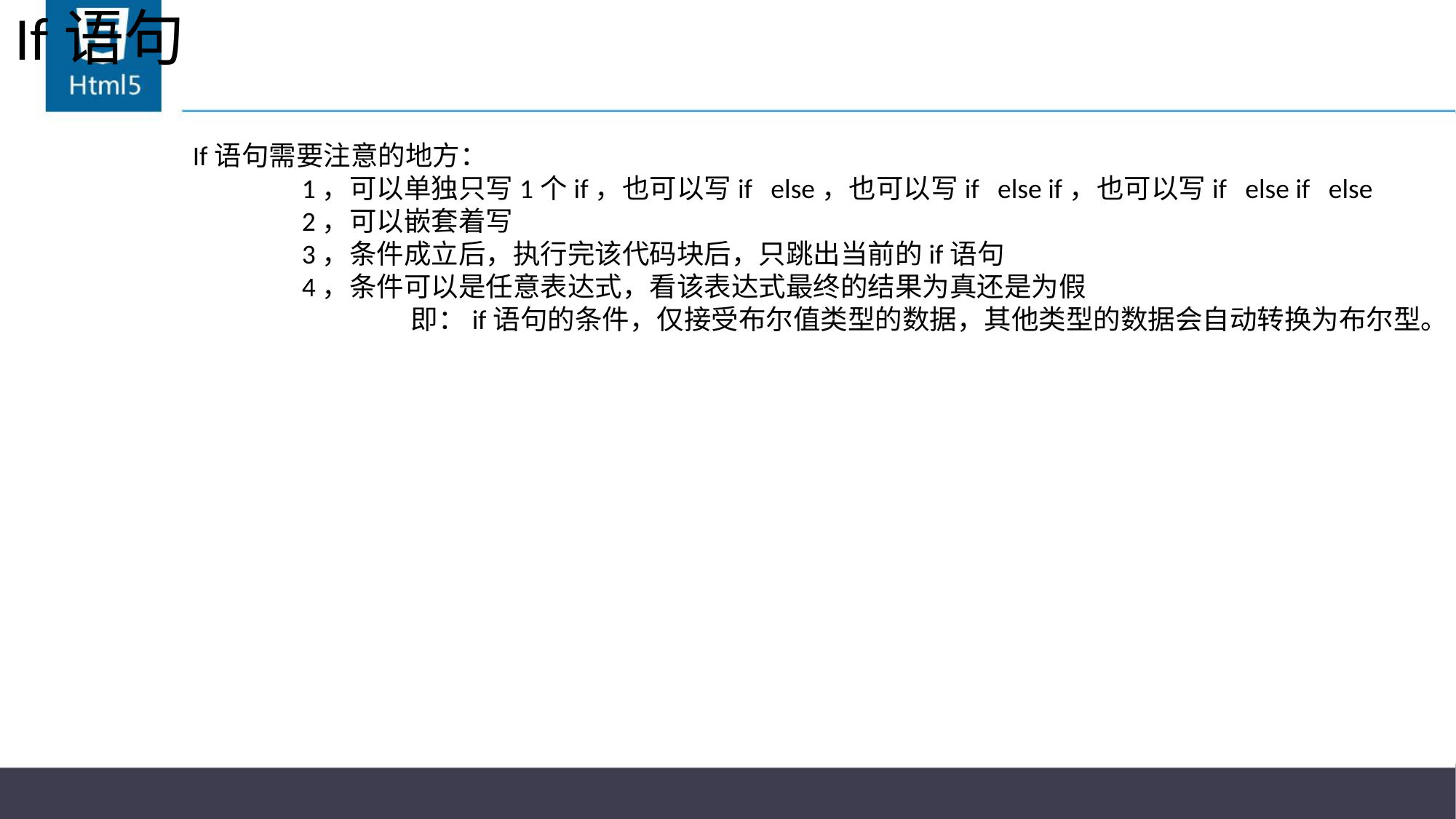

# If语句
If语句需要注意的地方：
	1，可以单独只写1个if，也可以写if   else，也可以写if   else if，也可以写if   else if   else
	2，可以嵌套着写
	3，条件成立后，执行完该代码块后，只跳出当前的if语句
	4，条件可以是任意表达式，看该表达式最终的结果为真还是为假
		即：if语句的条件，仅接受布尔值类型的数据，其他类型的数据会自动转换为布尔型。